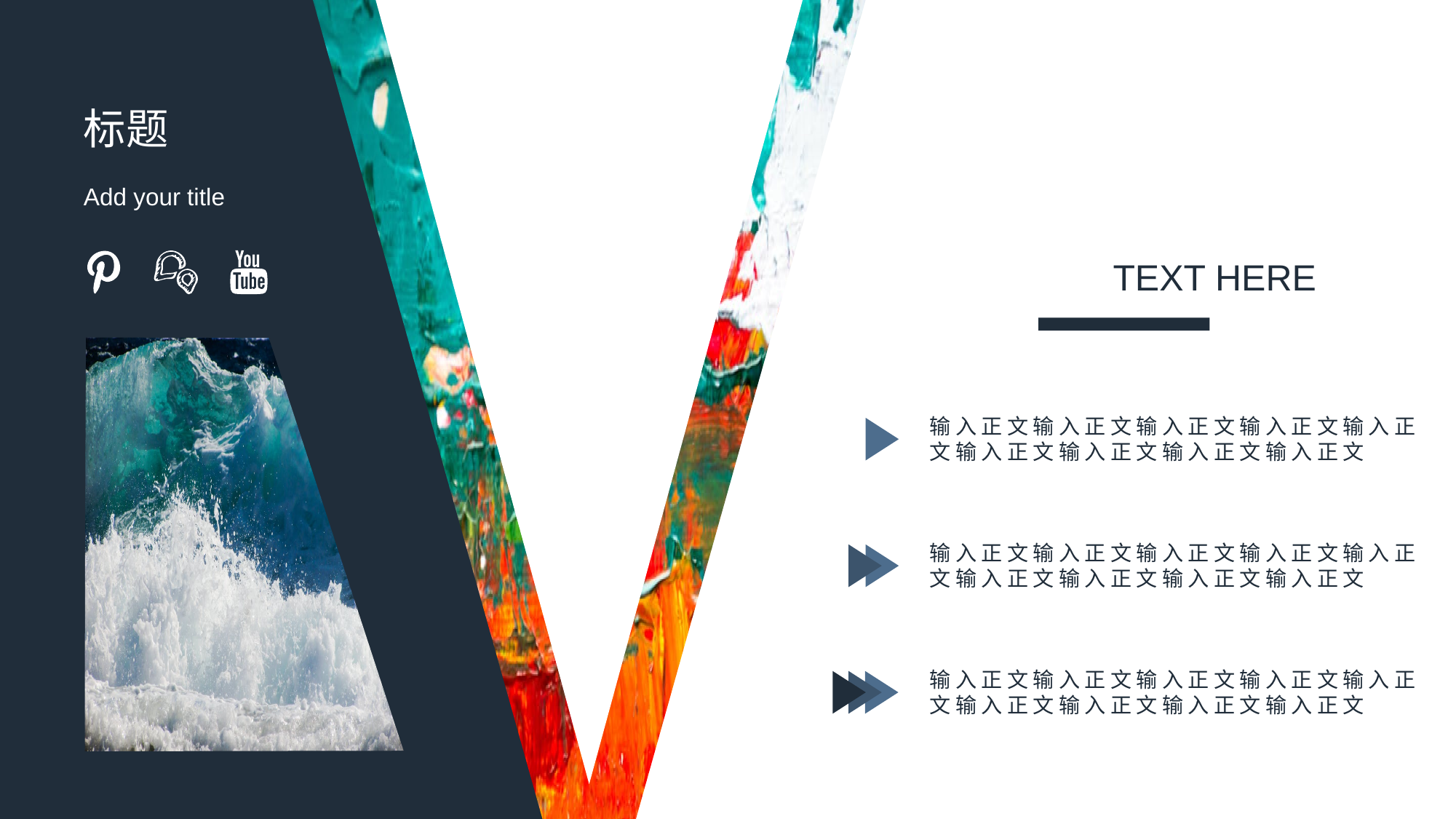

标题
Add your title

TEXT HERE

输入正文输入正文输入正文输入正文输入正文输入正文输入正文输入正文输入正文

输入正文输入正文输入正文输入正文输入正文输入正文输入正文输入正文输入正文

输入正文输入正文输入正文输入正文输入正文输入正文输入正文输入正文输入正文